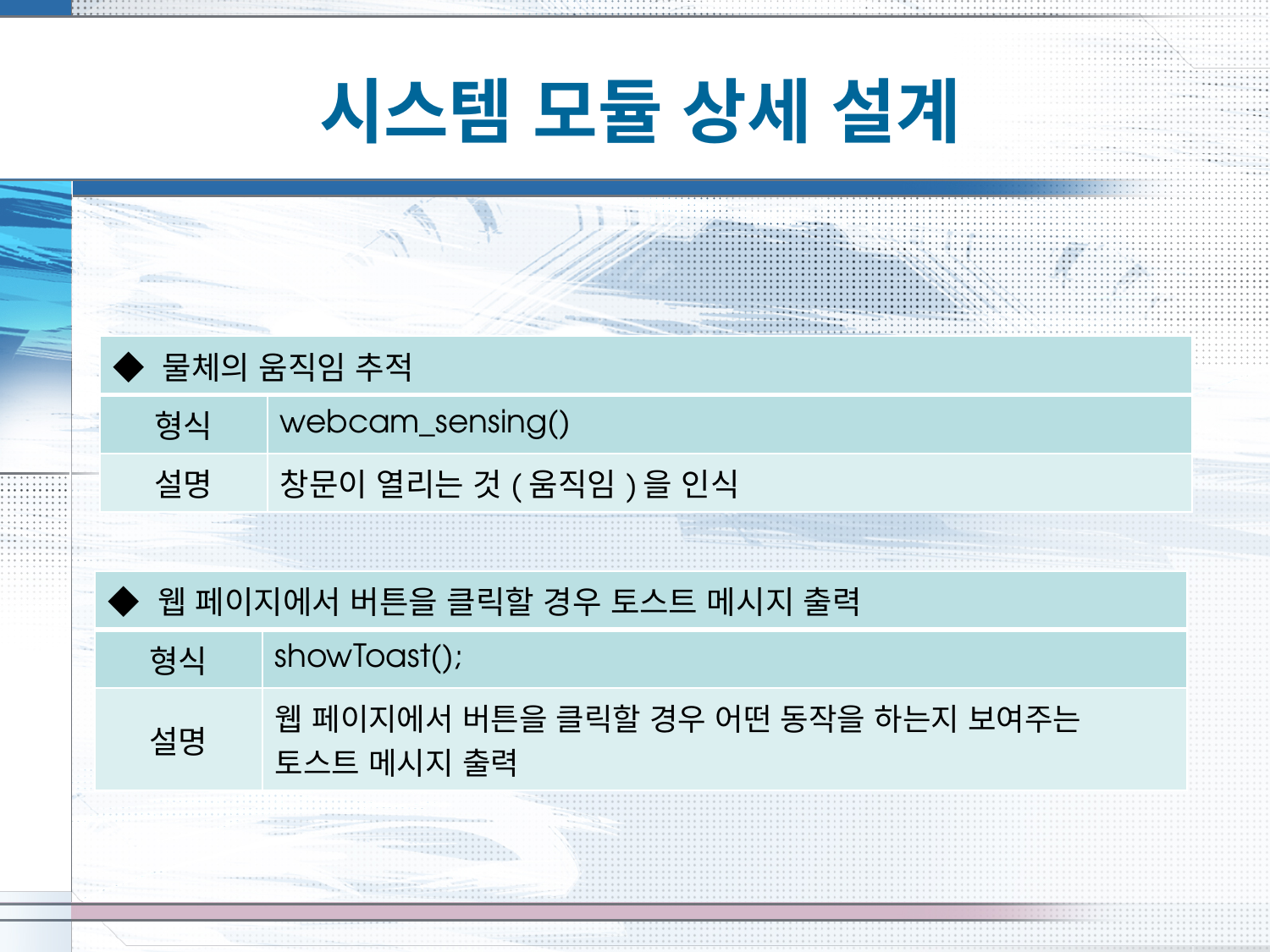

# 시스템 모듈 상세 설계
| ◆ 물체의 움직임 추적 |  |
| --- | --- |
| 형식 | webcam\_sensing() |
| 설명 | 창문이 열리는 것(움직임)을 인식 |
| ◆ 웹 페이지에서 버튼을 클릭할 경우 토스트 메시지 출력 |  |
| --- | --- |
| 형식 | showToast(); |
| 설명 | 웹 페이지에서 버튼을 클릭할 경우 어떤 동작을 하는지 보여주는 토스트 메시지 출력 |